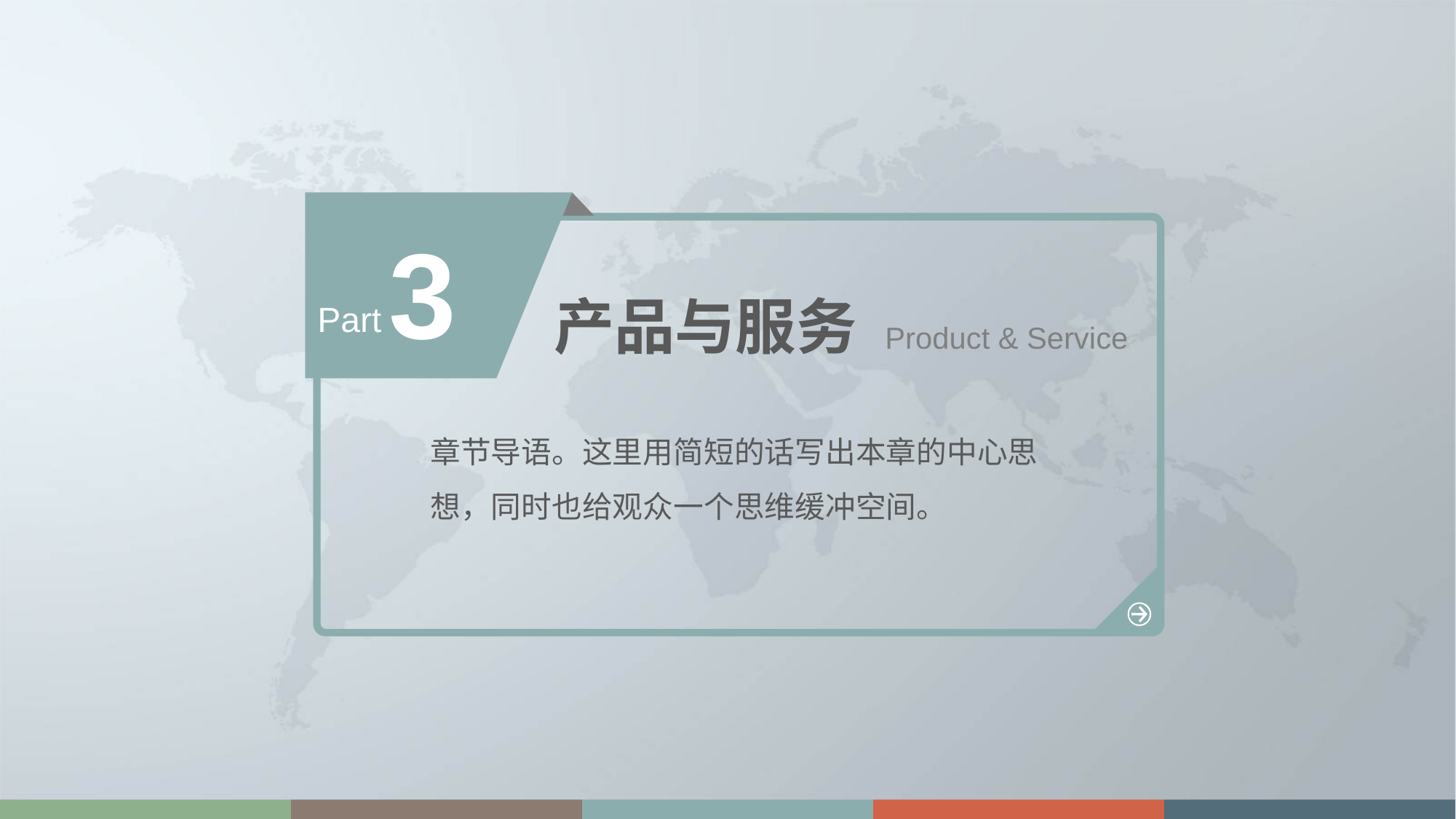

3

产品与服务 Product & Service
Part
章节导语。这里用简短的话写出本章的中心思想，同时也给观众一个思维缓冲空间。